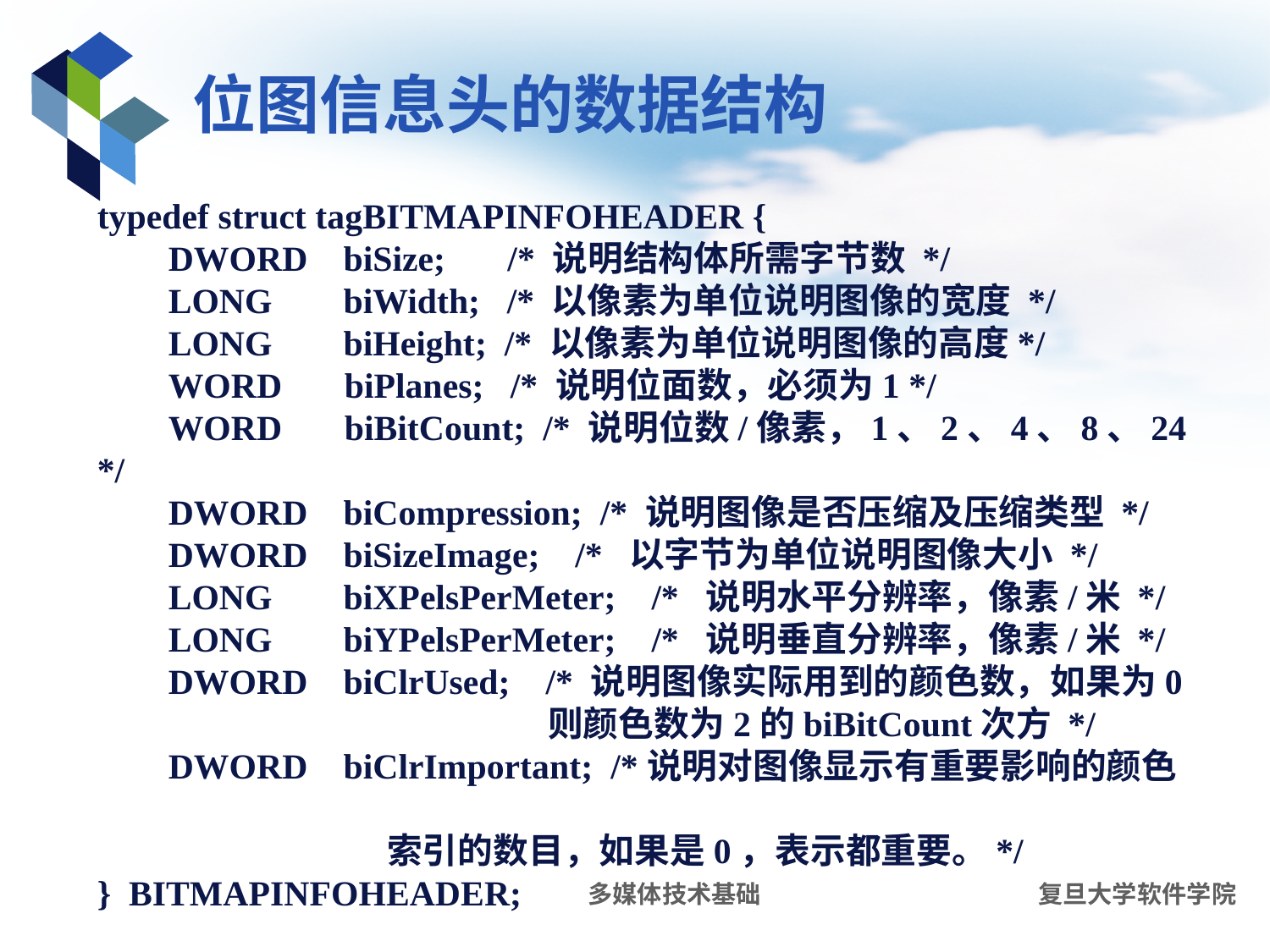

# 位图信息头的数据结构
typedef struct tagBITMAPINFOHEADER {
        DWORD    biSize;       /* 说明结构体所需字节数 */
        LONG        biWidth;   /* 以像素为单位说明图像的宽度 */
        LONG        biHeight;  /* 以像素为单位说明图像的高度*/
        WORD       biPlanes;   /* 说明位面数，必须为1 */
        WORD       biBitCount;  /* 说明位数/像素，1、2、4、8、24 */
        DWORD    biCompression;  /* 说明图像是否压缩及压缩类型 */
        DWORD    biSizeImage;    /*  以字节为单位说明图像大小 */
        LONG        biXPelsPerMeter;    /*  说明水平分辨率，像素/米 */
        LONG        biYPelsPerMeter;    /*  说明垂直分辨率，像素/米 */
        DWORD    biClrUsed;    /* 说明图像实际用到的颜色数，如果为0
                                                       则颜色数为2的biBitCount次方 */
        DWORD    biClrImportant;  /*说明对图像显示有重要影响的颜色
                                   索引的数目，如果是0，表示都重要。*/
}  BITMAPINFOHEADER;
多媒体技术基础